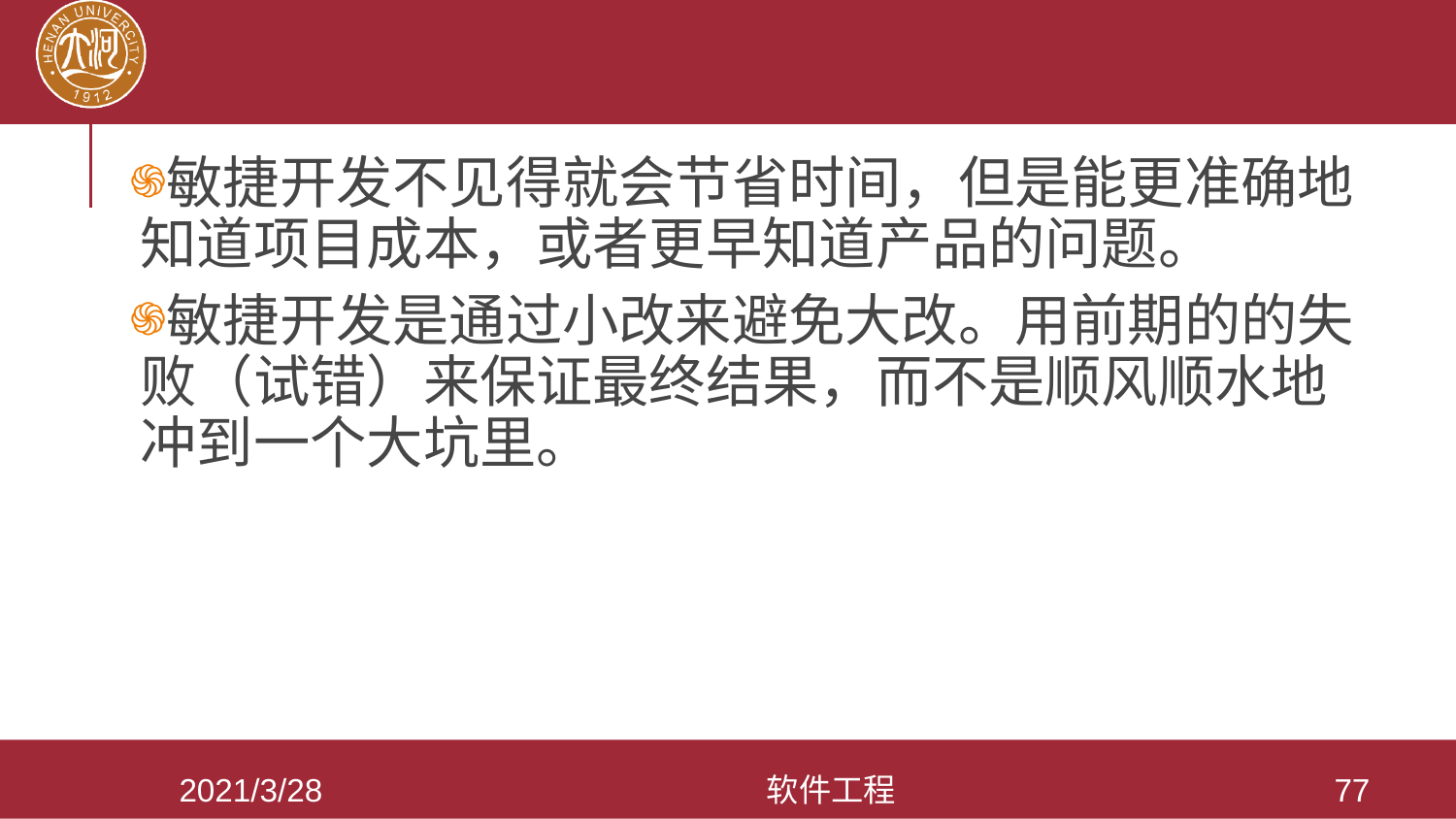

#
敏捷开发不见得就会节省时间，但是能更准确地知道项目成本，或者更早知道产品的问题。
敏捷开发是通过小改来避免大改。用前期的的失败（试错）来保证最终结果，而不是顺风顺水地冲到一个大坑里。
2021/3/28
软件工程
77